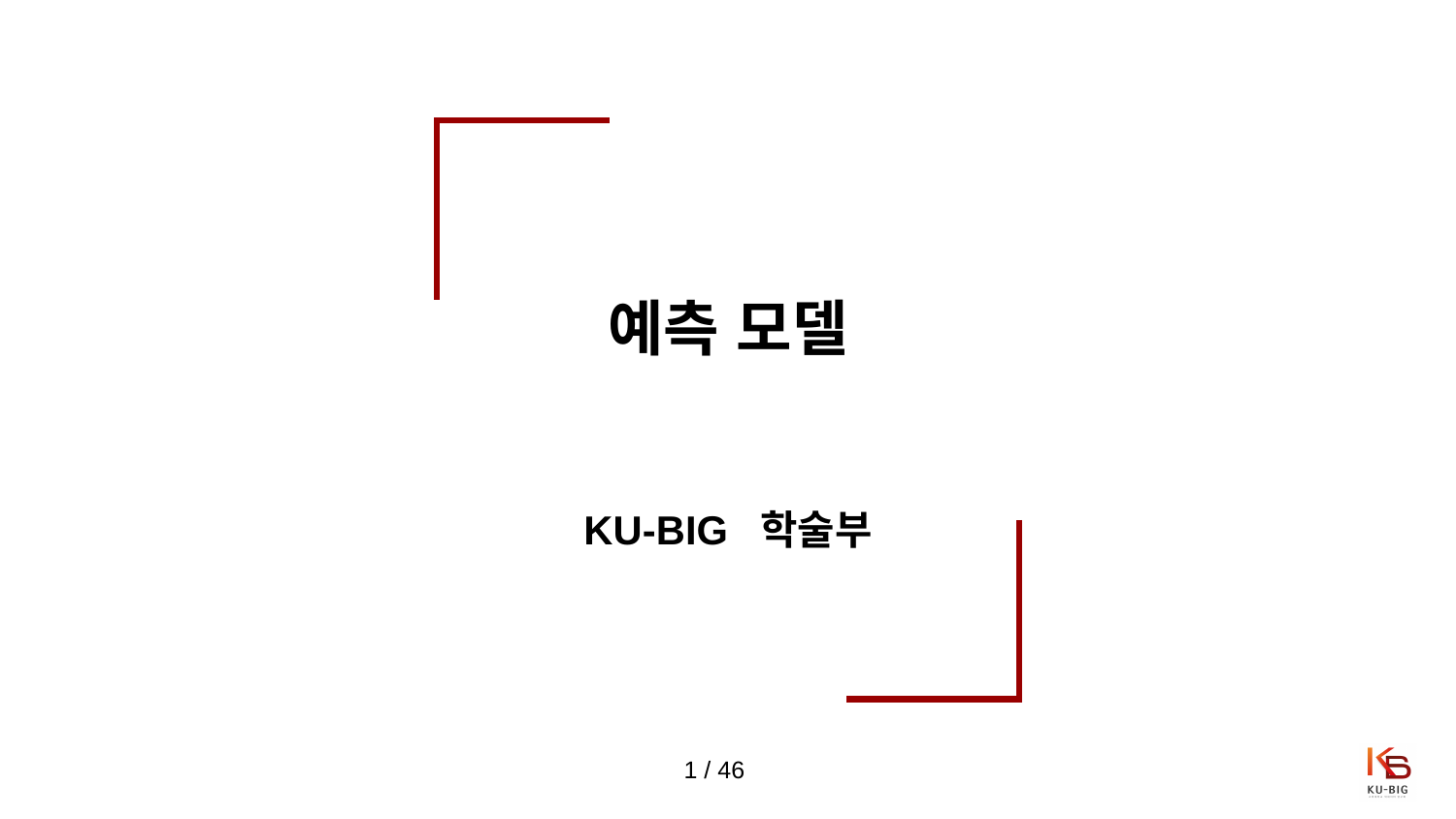

# 예측 모델
KU-BIG  학술부
1 / 46